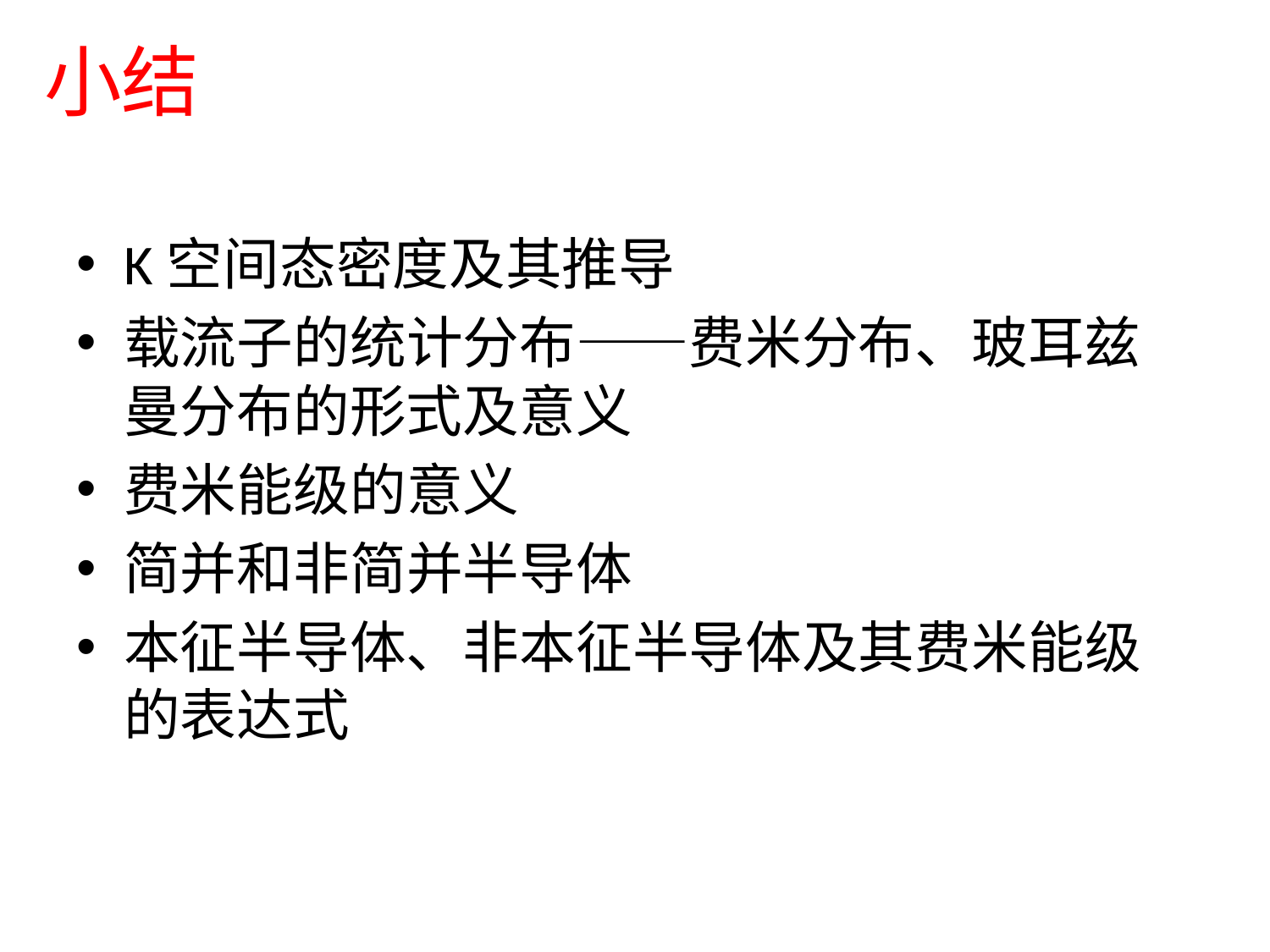

# 小结
K空间态密度及其推导
载流子的统计分布——费米分布、玻耳兹曼分布的形式及意义
费米能级的意义
简并和非简并半导体
本征半导体、非本征半导体及其费米能级的表达式

72